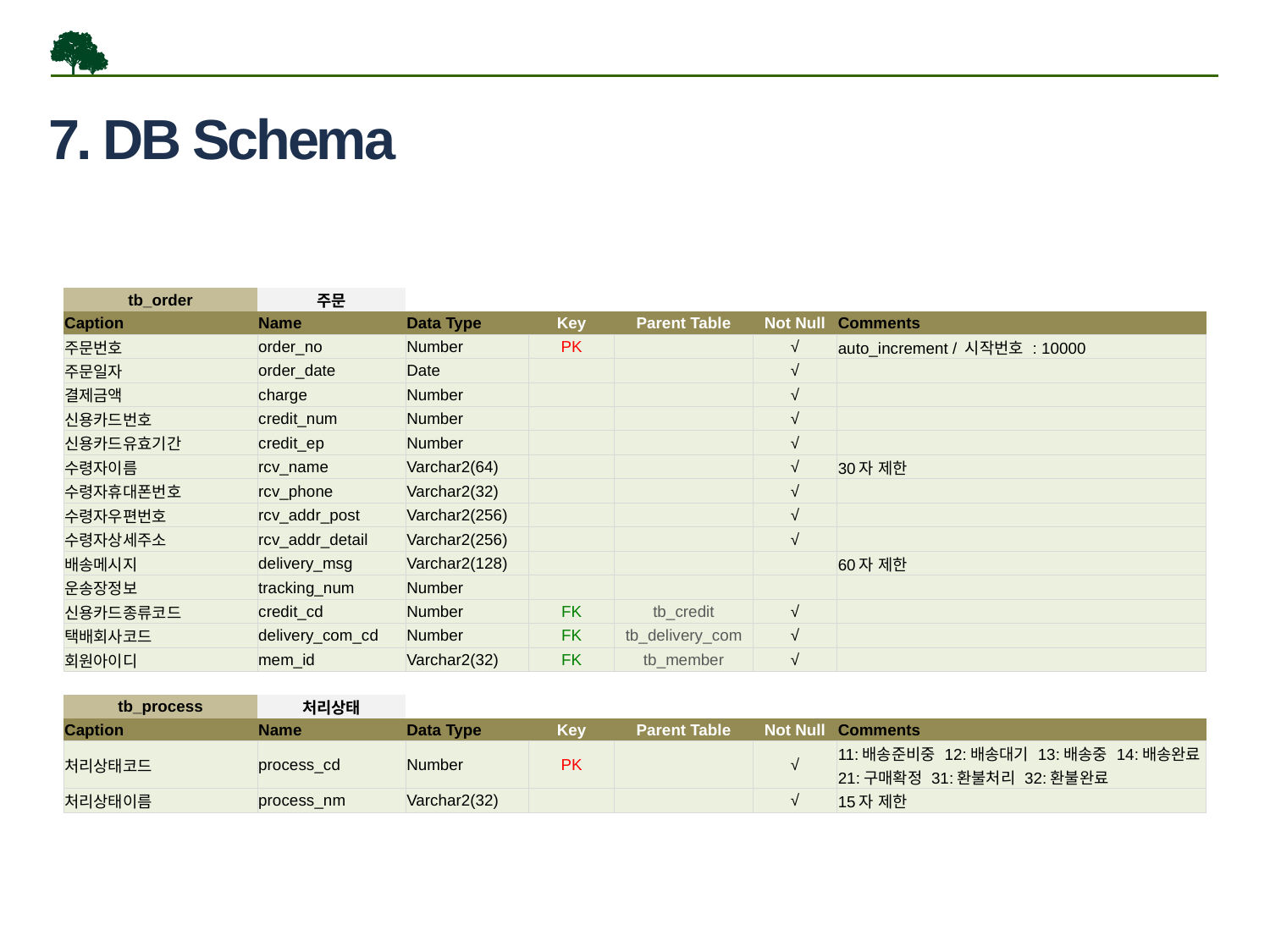

7. DB Schema
| tb\_order | 주문 |  |  |  |  |  |
| --- | --- | --- | --- | --- | --- | --- |
| Caption | Name | Data Type | Key | Parent Table | Not Null | Comments |
| 주문번호 | order\_no | Number | PK |  | √ | auto\_increment / 시작번호 : 10000 |
| 주문일자 | order\_date | Date |  |  | √ |  |
| 결제금액 | charge | Number |  |  | √ |  |
| 신용카드번호 | credit\_num | Number |  |  | √ |  |
| 신용카드유효기간 | credit\_ep | Number |  |  | √ |  |
| 수령자이름 | rcv\_name | Varchar2(64) |  |  | √ | 30자 제한 |
| 수령자휴대폰번호 | rcv\_phone | Varchar2(32) |  |  | √ |  |
| 수령자우편번호 | rcv\_addr\_post | Varchar2(256) |  |  | √ |  |
| 수령자상세주소 | rcv\_addr\_detail | Varchar2(256) |  |  | √ |  |
| 배송메시지 | delivery\_msg | Varchar2(128) |  |  |  | 60자 제한 |
| 운송장정보 | tracking\_num | Number |  |  |  |  |
| 신용카드종류코드 | credit\_cd | Number | FK | tb\_credit | √ |  |
| 택배회사코드 | delivery\_com\_cd | Number | FK | tb\_delivery\_com | √ |  |
| 회원아이디 | mem\_id | Varchar2(32) | FK | tb\_member | √ |  |
|  |  |  |  |  |  |  |
| tb\_process | 처리상태 |  |  |  |  |  |
| Caption | Name | Data Type | Key | Parent Table | Not Null | Comments |
| 처리상태코드 | process\_cd | Number | PK |  | √ | 11:배송준비중 12:배송대기 13:배송중 14:배송완료 21:구매확정 31:환불처리 32:환불완료 |
| 처리상태이름 | process\_nm | Varchar2(32) |  |  | √ | 15자 제한 |